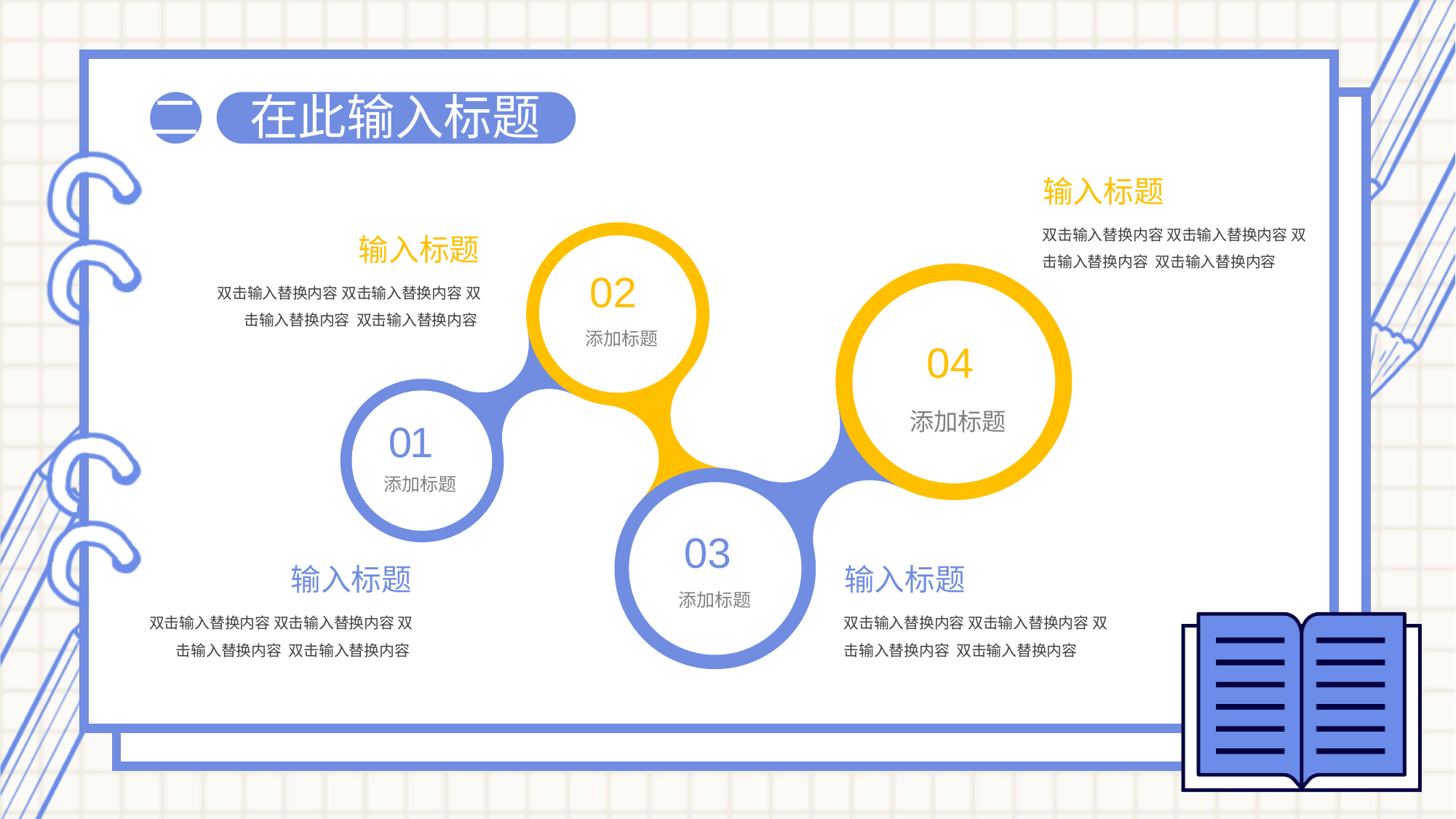

在此输入标题
二
输入标题
双击输入替换内容 双击输入替换内容 双击输入替换内容  双击输入替换内容

输入标题
双击输入替换内容 双击输入替换内容 双击输入替换内容  双击输入替换内容
02
添加标题

04
添加标题

01
添加标题
03
添加标题
输入标题
双击输入替换内容 双击输入替换内容 双击输入替换内容  双击输入替换内容
输入标题
双击输入替换内容 双击输入替换内容 双击输入替换内容  双击输入替换内容